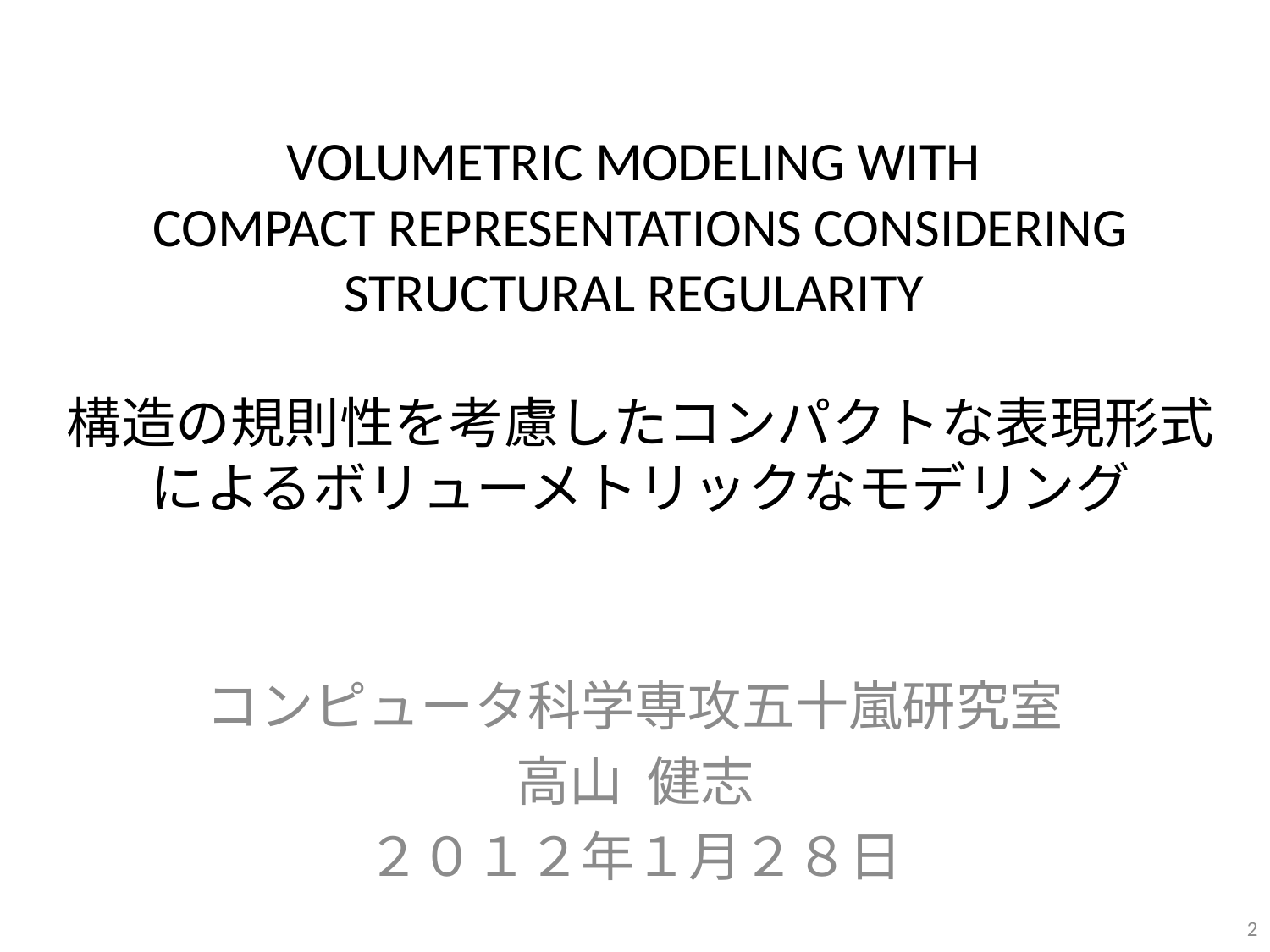

# Volumetric Modeling with Compact Representations considering structural regularity 構造の規則性を考慮したコンパクトな表現形式 によるボリューメトリックなモデリング
コンピュータ科学専攻五十嵐研究室
高山  健志
２０１２年１月２８日
2